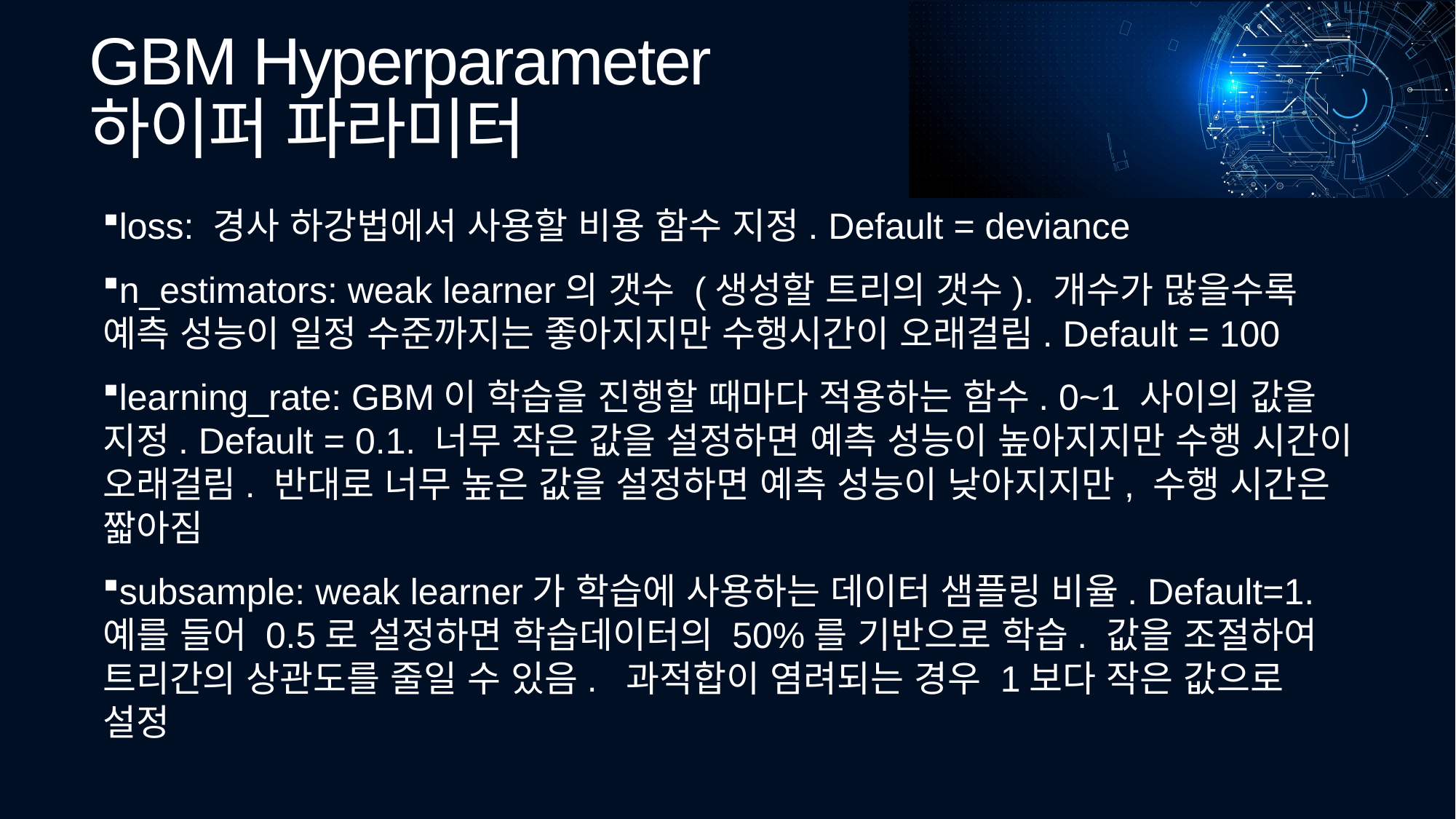

# GBM Hyperparameter 하이퍼 파라미터
loss: 경사 하강법에서 사용할 비용 함수 지정. Default = deviance
n_estimators: weak learner의 갯수 (생성할 트리의 갯수). 개수가 많을수록 예측 성능이 일정 수준까지는 좋아지지만 수행시간이 오래걸림. Default = 100
learning_rate: GBM이 학습을 진행할 때마다 적용하는 함수. 0~1 사이의 값을 지정. Default = 0.1. 너무 작은 값을 설정하면 예측 성능이 높아지지만 수행 시간이 오래걸림. 반대로 너무 높은 값을 설정하면 예측 성능이 낮아지지만, 수행 시간은 짧아짐
subsample: weak learner가 학습에 사용하는 데이터 샘플링 비율. Default=1.  예를 들어 0.5로 설정하면 학습데이터의 50%를 기반으로 학습. 값을 조절하여 트리간의 상관도를 줄일 수 있음.  과적합이 염려되는 경우 1보다 작은 값으로 설정